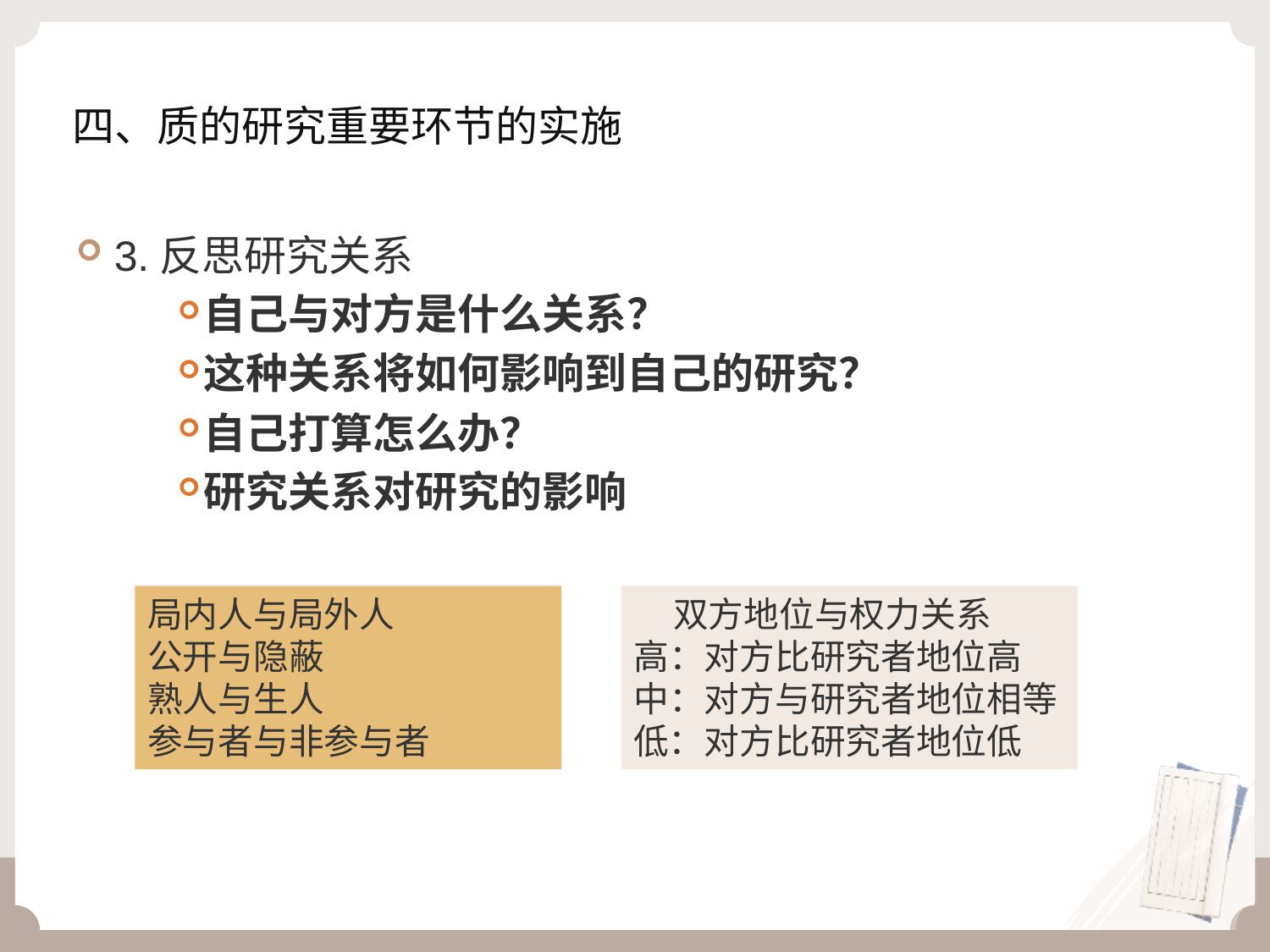

# 四、质的研究重要环节的实施
3.反思研究关系
自己与对方是什么关系？
这种关系将如何影响到自己的研究？
自己打算怎么办？
研究关系对研究的影响

局内人与局外人
公开与隐蔽
熟人与生人
参与者与非参与者
    双方地位与权力关系
高：对方比研究者地位高
中：对方与研究者地位相等
低：对方比研究者地位低